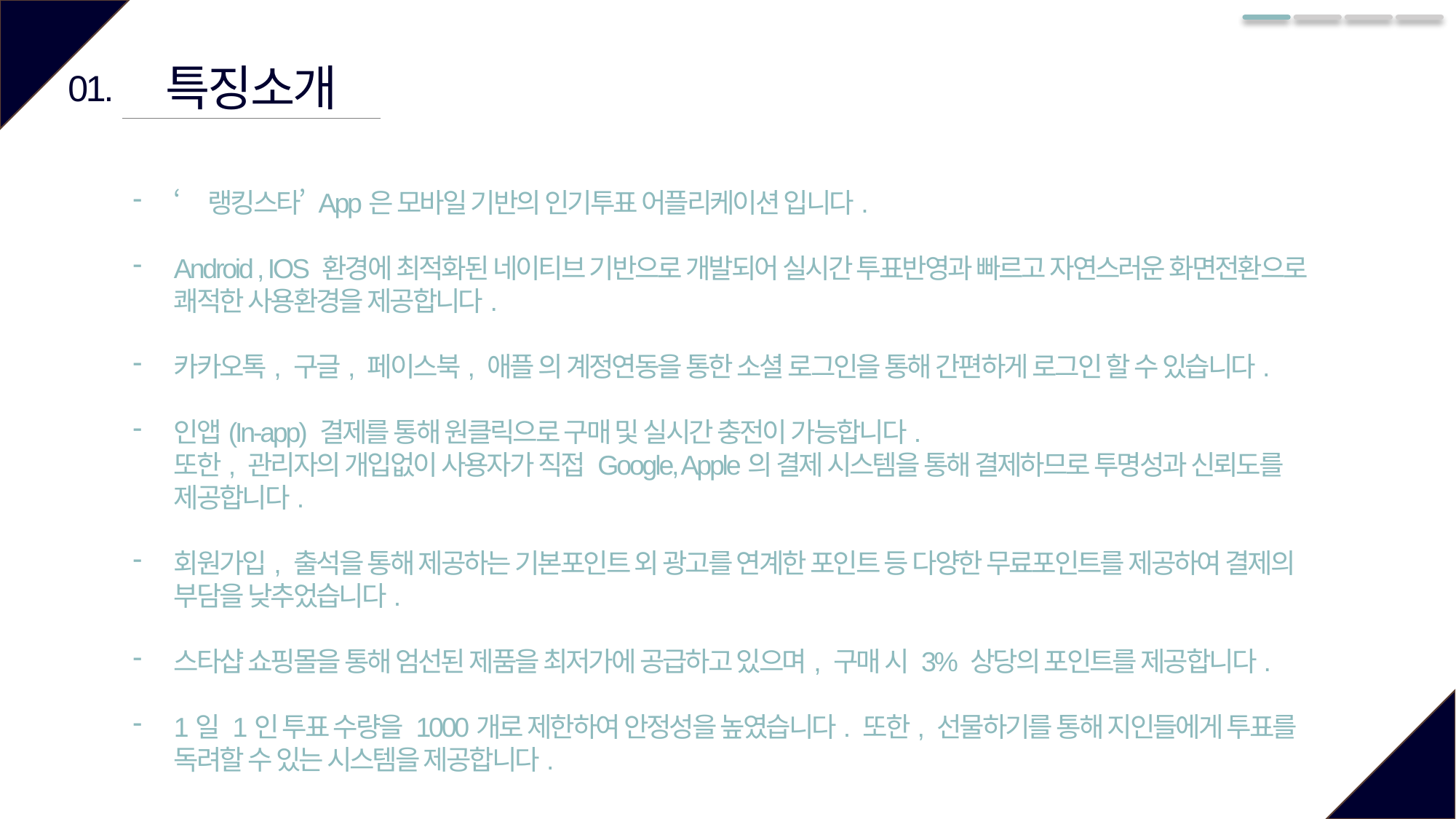

특징소개
01.
‘랭킹스타’ App은 모바일 기반의 인기투표 어플리케이션 입니다.

Android , IOS 환경에 최적화된 네이티브 기반으로 개발되어 실시간 투표반영과 빠르고 자연스러운 화면전환으로 쾌적한 사용환경을 제공합니다.

카카오톡, 구글, 페이스북, 애플 의 계정연동을 통한 소셜 로그인을 통해 간편하게 로그인 할 수 있습니다.

인앱(In-app) 결제를 통해 원클릭으로 구매 및 실시간 충전이 가능합니다.
또한, 관리자의 개입없이 사용자가 직접 Google, Apple의 결제 시스템을 통해 결제하므로 투명성과 신뢰도를 제공합니다.

회원가입, 출석을 통해 제공하는 기본포인트 외 광고를 연계한 포인트 등 다양한 무료포인트를 제공하여 결제의 부담을 낮추었습니다.

스타샵 쇼핑몰을 통해 엄선된 제품을 최저가에 공급하고 있으며, 구매 시 3% 상당의 포인트를 제공합니다.

1일 1인 투표 수량을 1000개로 제한하여 안정성을 높였습니다. 또한, 선물하기를 통해 지인들에게 투표를 독려할 수 있는 시스템을 제공합니다.